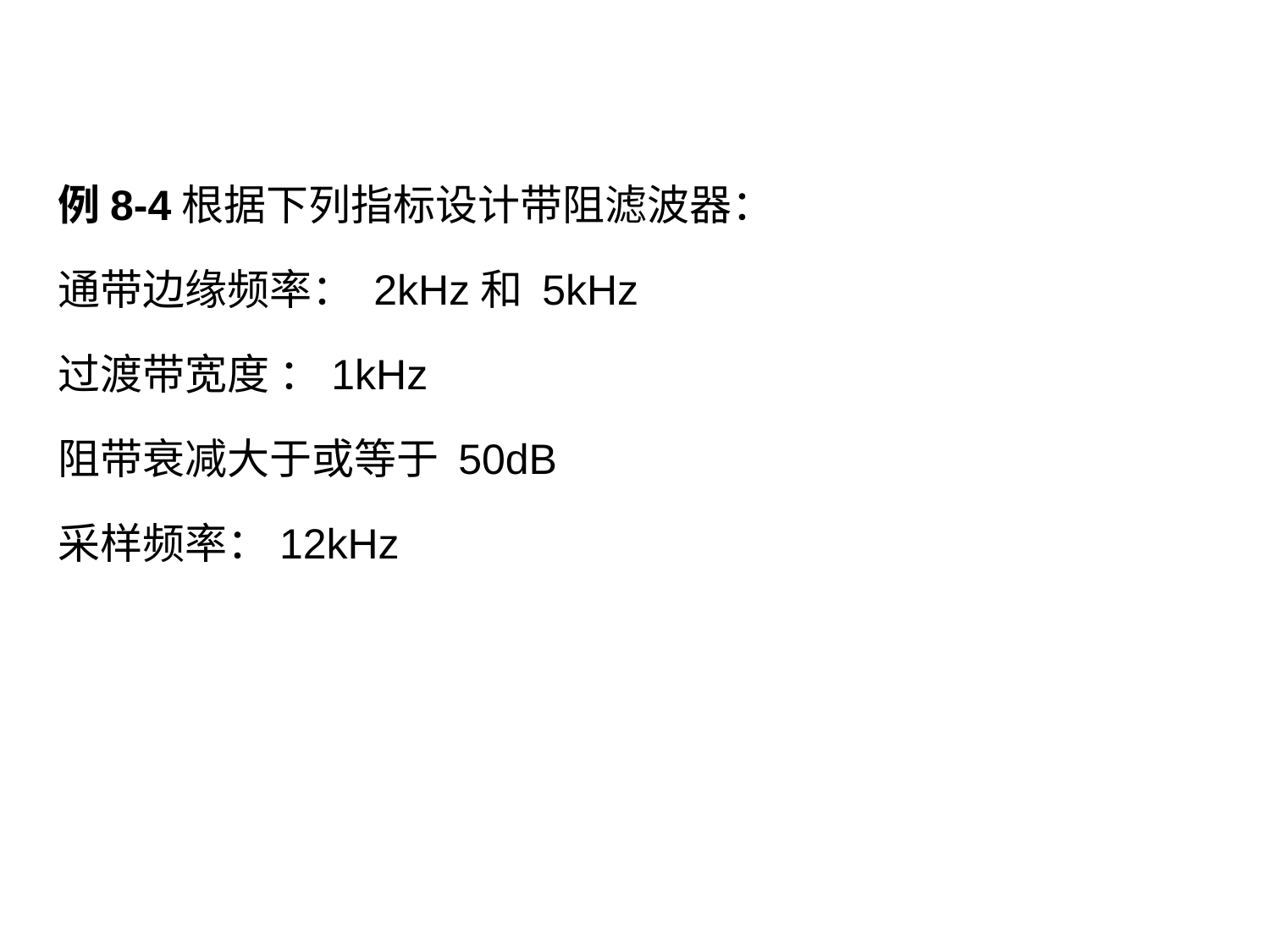

#
例8-4根据下列指标设计带阻滤波器：
通带边缘频率： 2kHz和 5kHz
过渡带宽度 ：1kHz
阻带衰减大于或等于 50dB
采样频率：12kHz